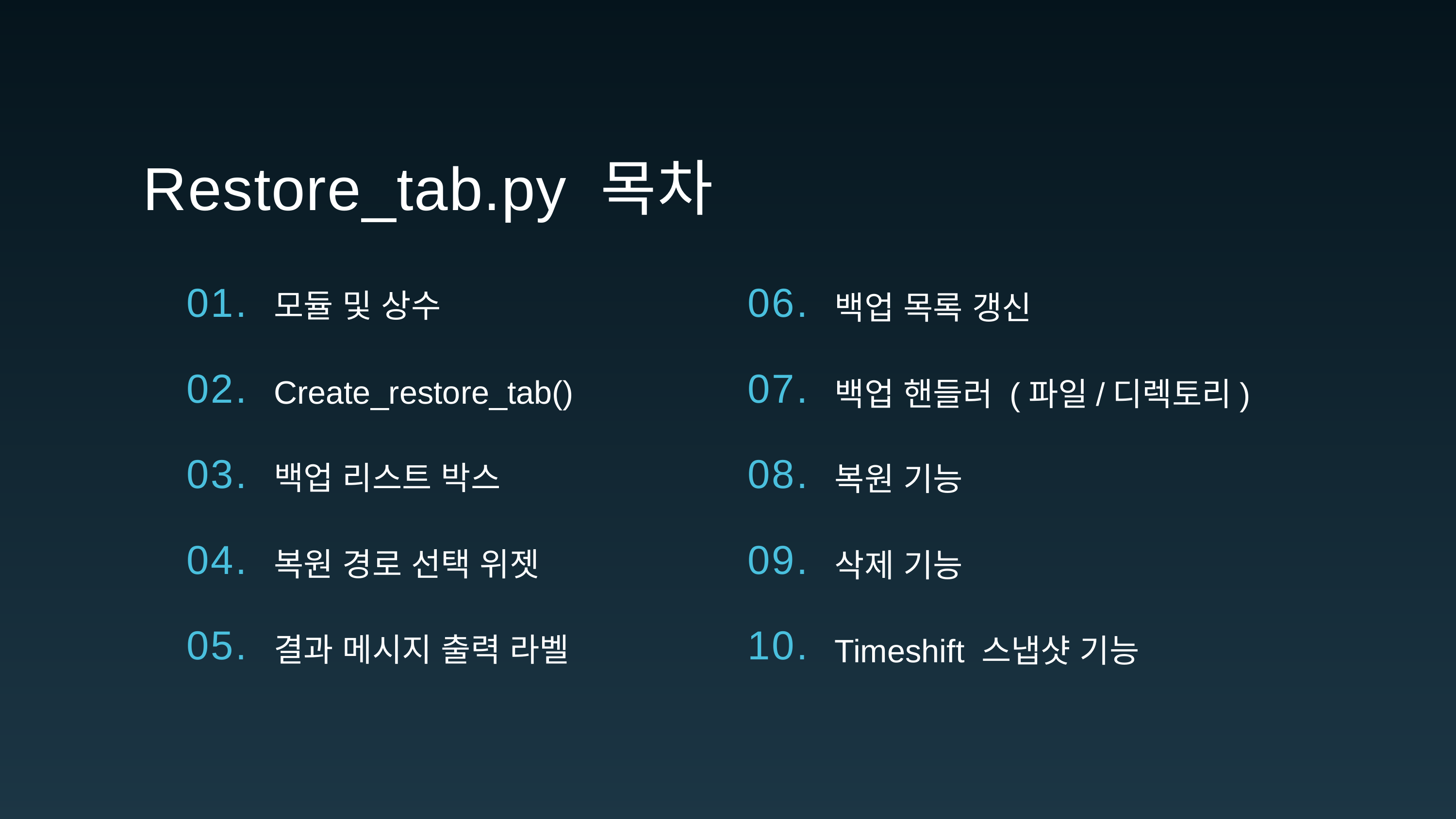

Restore_tab.py 목차
모듈 및 상수
01.
06.
백업 목록 갱신
02.
07.
Create_restore_tab()
백업 핸들러 (파일/디렉토리)
03.
08.
백업 리스트 박스
복원 기능
04.
09.
복원 경로 선택 위젯
삭제 기능
05.
10.
결과 메시지 출력 라벨
Timeshift 스냅샷 기능